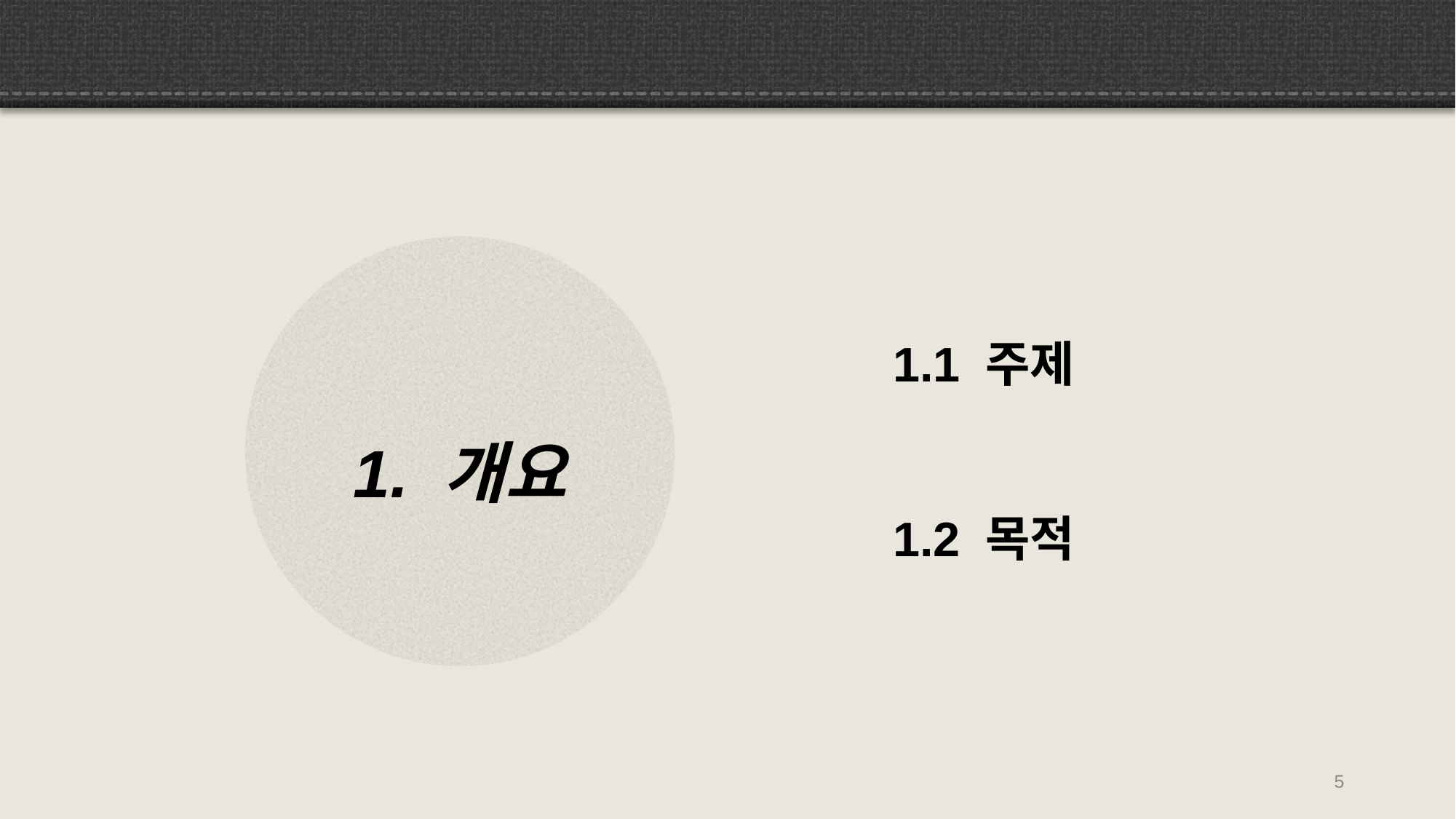

1. 개요
1.1 주제

1.2 목적
5